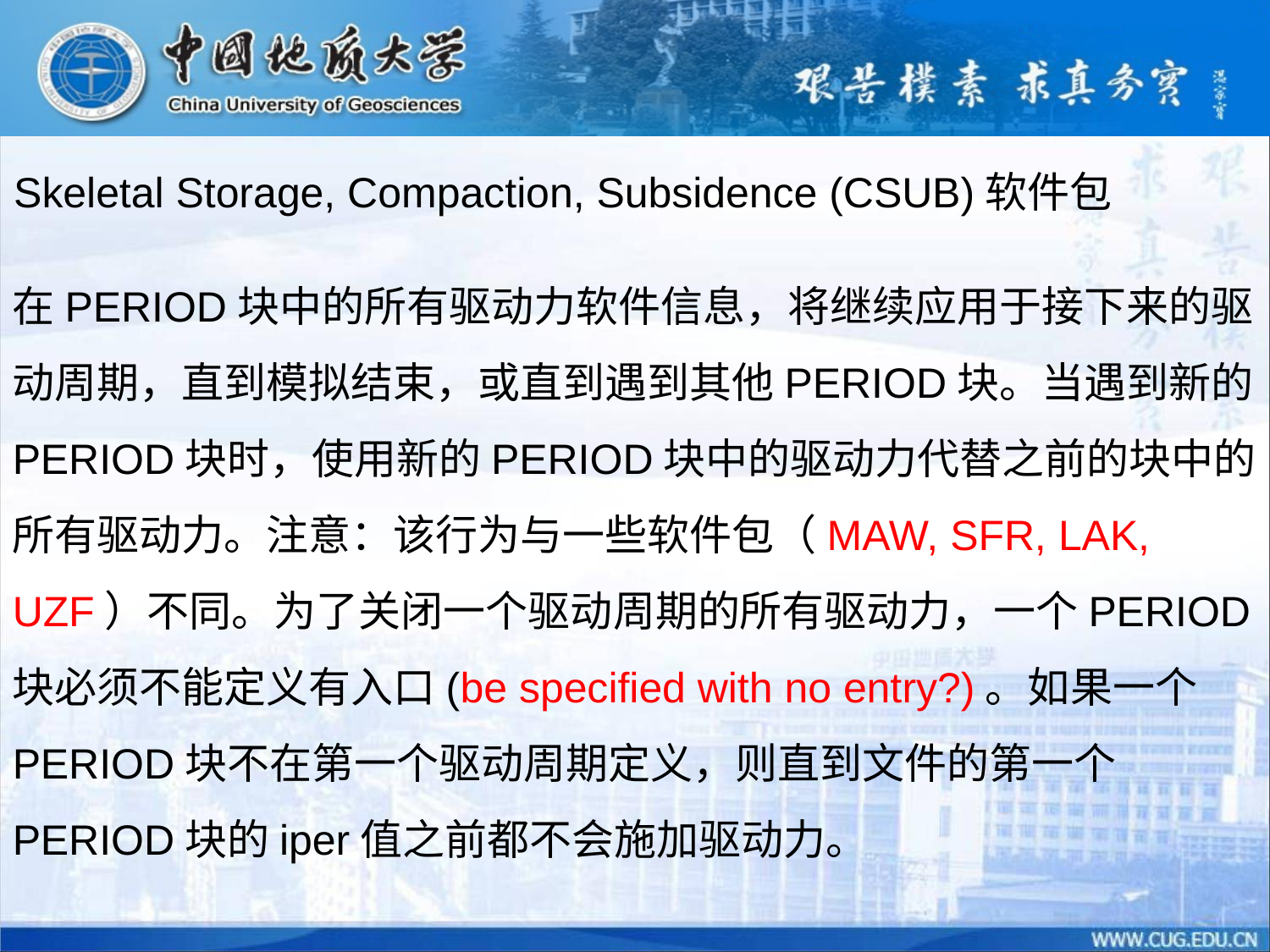

Skeletal Storage, Compaction, Subsidence (CSUB)软件包
在PERIOD块中的所有驱动力软件信息，将继续应用于接下来的驱动周期，直到模拟结束，或直到遇到其他PERIOD块。当遇到新的PERIOD块时，使用新的PERIOD块中的驱动力代替之前的块中的所有驱动力。注意：该行为与一些软件包（MAW, SFR, LAK, UZF）不同。为了关闭一个驱动周期的所有驱动力，一个PERIOD块必须不能定义有入口(be specified with no entry?)。如果一个PERIOD块不在第一个驱动周期定义，则直到文件的第一个PERIOD块的iper值之前都不会施加驱动力。